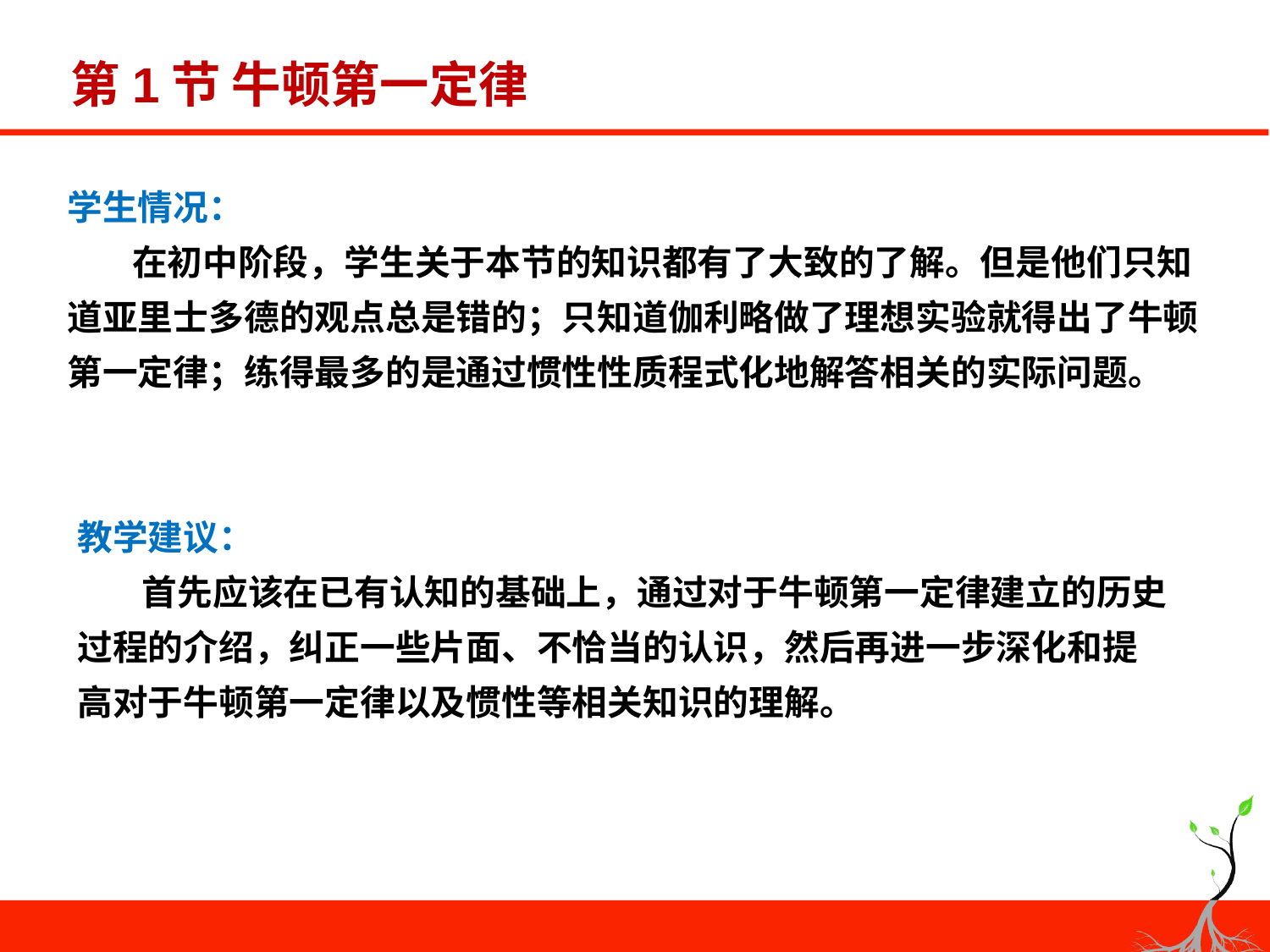

# 第1节 牛顿第一定律
学生情况：
       在初中阶段，学生关于本节的知识都有了大致的了解。但是他们只知道亚里士多德的观点总是错的；只知道伽利略做了理想实验就得出了牛顿第一定律；练得最多的是通过惯性性质程式化地解答相关的实际问题。
教学建议：
       首先应该在已有认知的基础上，通过对于牛顿第一定律建立的历史过程的介绍，纠正一些片面、不恰当的认识，然后再进一步深化和提高对于牛顿第一定律以及惯性等相关知识的理解。